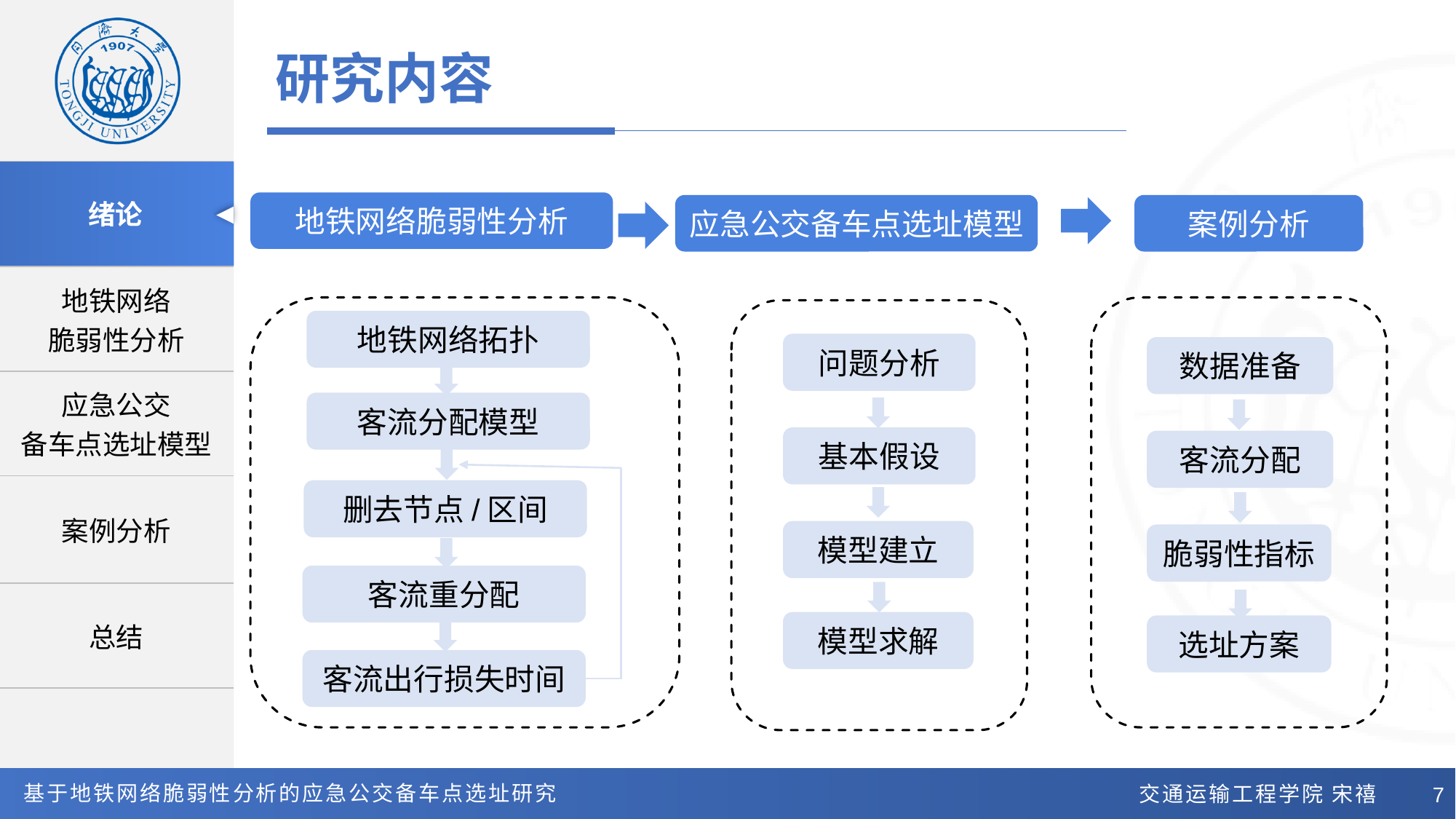

研究内容
地铁网络脆弱性分析
应急公交备车点选址模型
案例分析

地铁网络拓扑
问题分析
数据准备

客流分配模型

基本假设
客流分配

删去节点/区间

模型建立
脆弱性指标

客流重分配

模型求解
选址方案

客流出行损失时间